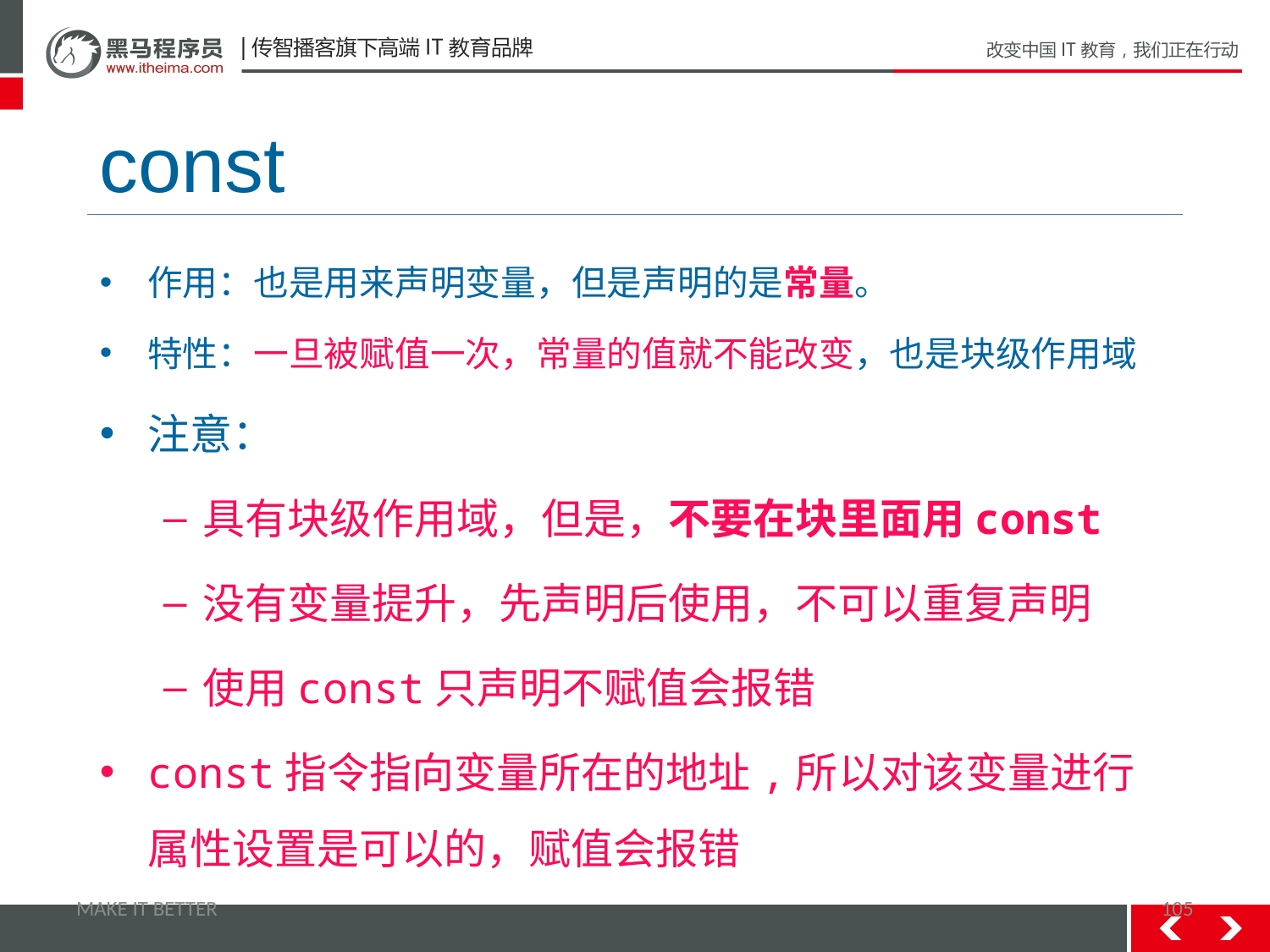

# const
作用：也是用来声明变量，但是声明的是常量。
特性：一旦被赋值一次，常量的值就不能改变，也是块级作用域
注意：
具有块级作用域，但是，不要在块里面用const
没有变量提升，先声明后使用，不可以重复声明
使用const只声明不赋值会报错
const指令指向变量所在的地址,所以对该变量进行属性设置是可以的，赋值会报错

MAKE IT BETTER
105